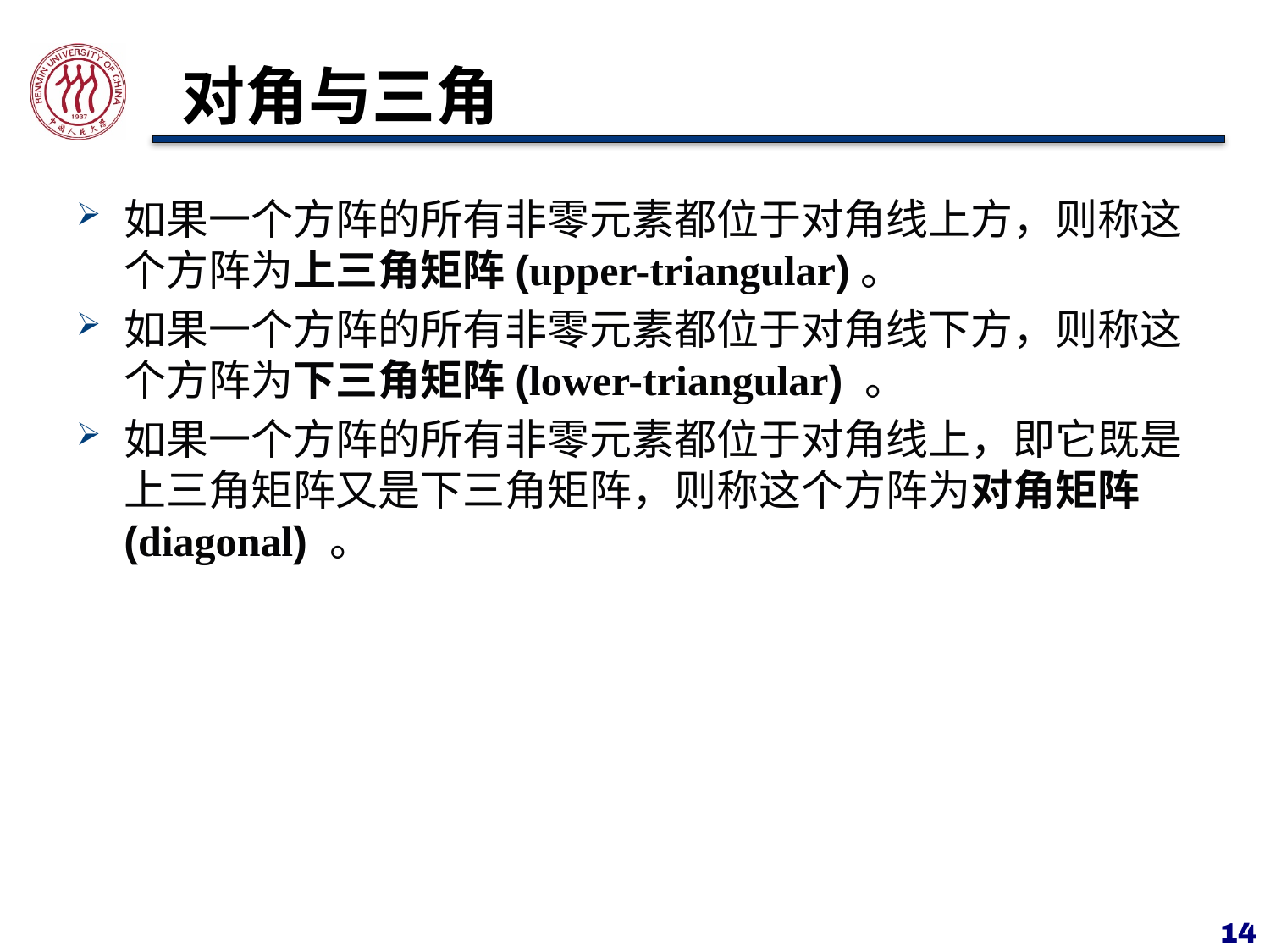

# 对角与三角
如果一个方阵的所有非零元素都位于对角线上方，则称这个方阵为上三角矩阵(upper-triangular)。
如果一个方阵的所有非零元素都位于对角线下方，则称这个方阵为下三角矩阵(lower-triangular) 。
如果一个方阵的所有非零元素都位于对角线上，即它既是上三角矩阵又是下三角矩阵，则称这个方阵为对角矩阵(diagonal) 。